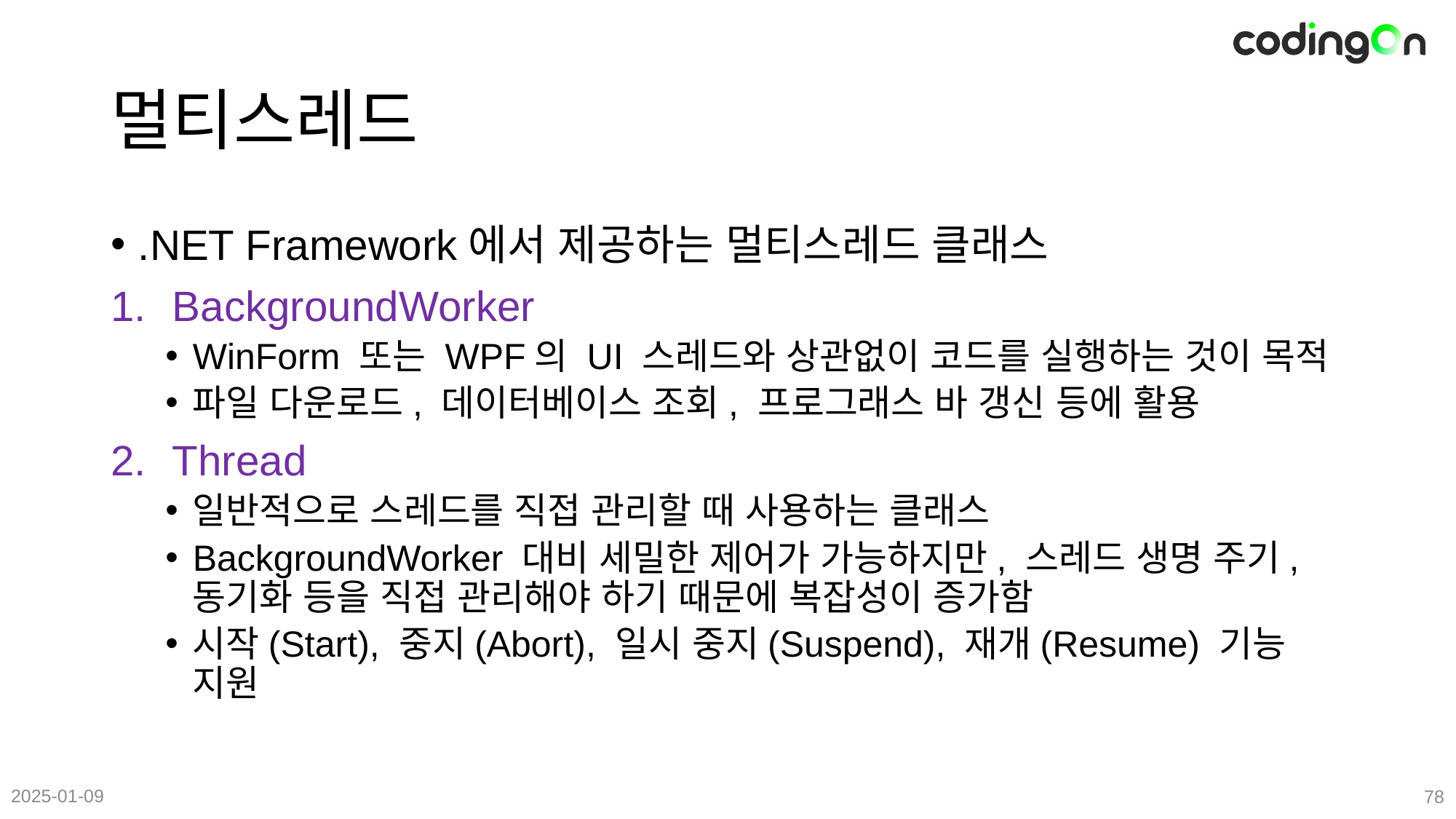

# 멀티스레드
.NET Framework에서 제공하는 멀티스레드 클래스
BackgroundWorker
WinForm 또는 WPF의 UI 스레드와 상관없이 코드를 실행하는 것이 목적
파일 다운로드, 데이터베이스 조회, 프로그래스 바 갱신 등에 활용
Thread
일반적으로 스레드를 직접 관리할 때 사용하는 클래스
BackgroundWorker 대비 세밀한 제어가 가능하지만, 스레드 생명 주기, 동기화 등을 직접 관리해야 하기 때문에 복잡성이 증가함
시작(Start), 중지(Abort), 일시 중지(Suspend), 재개(Resume) 기능 지원
2025-01-09
78